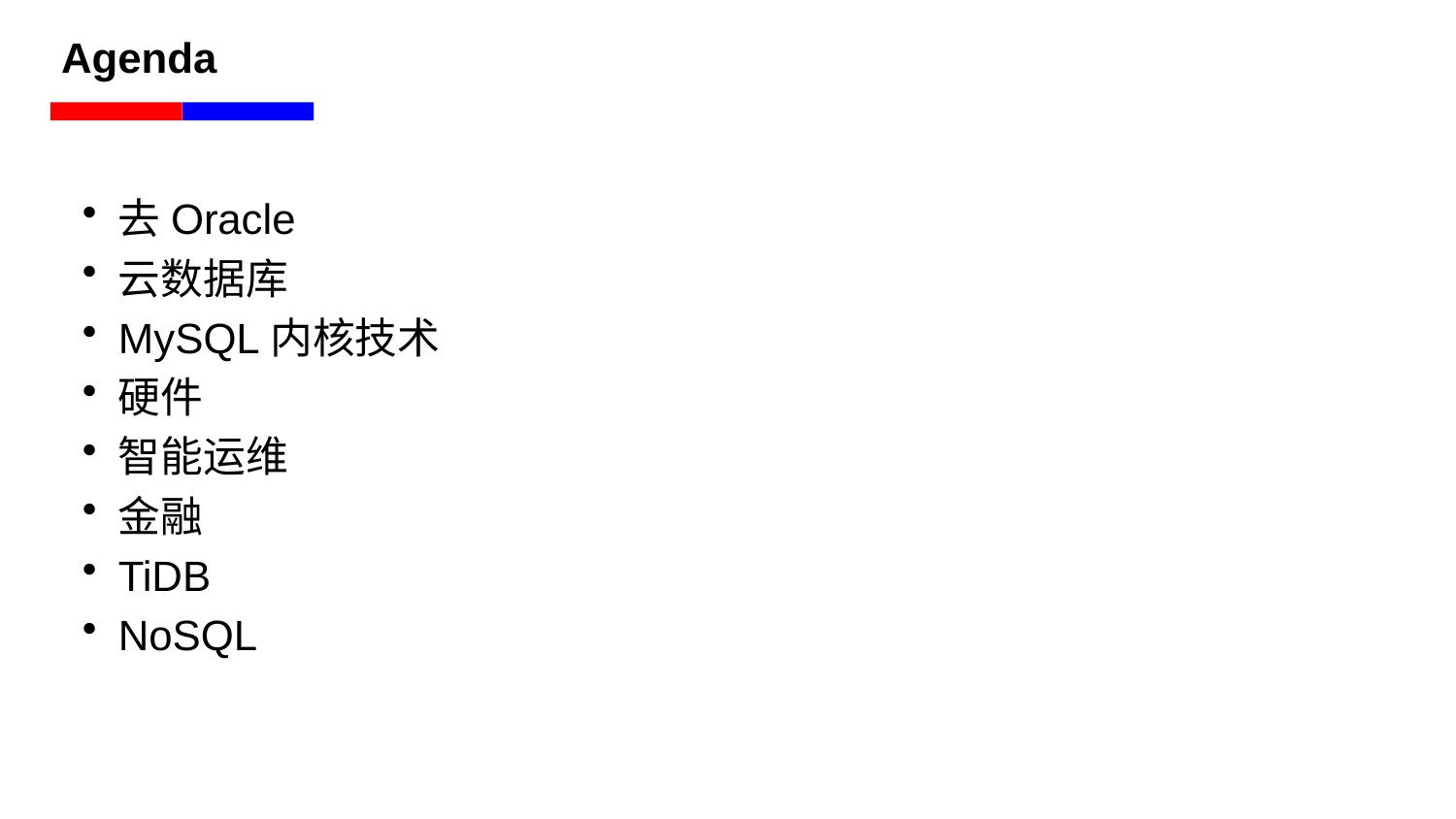

# Agenda
去Oracle
云数据库
MySQL内核技术
硬件
智能运维
金融
TiDB
NoSQL